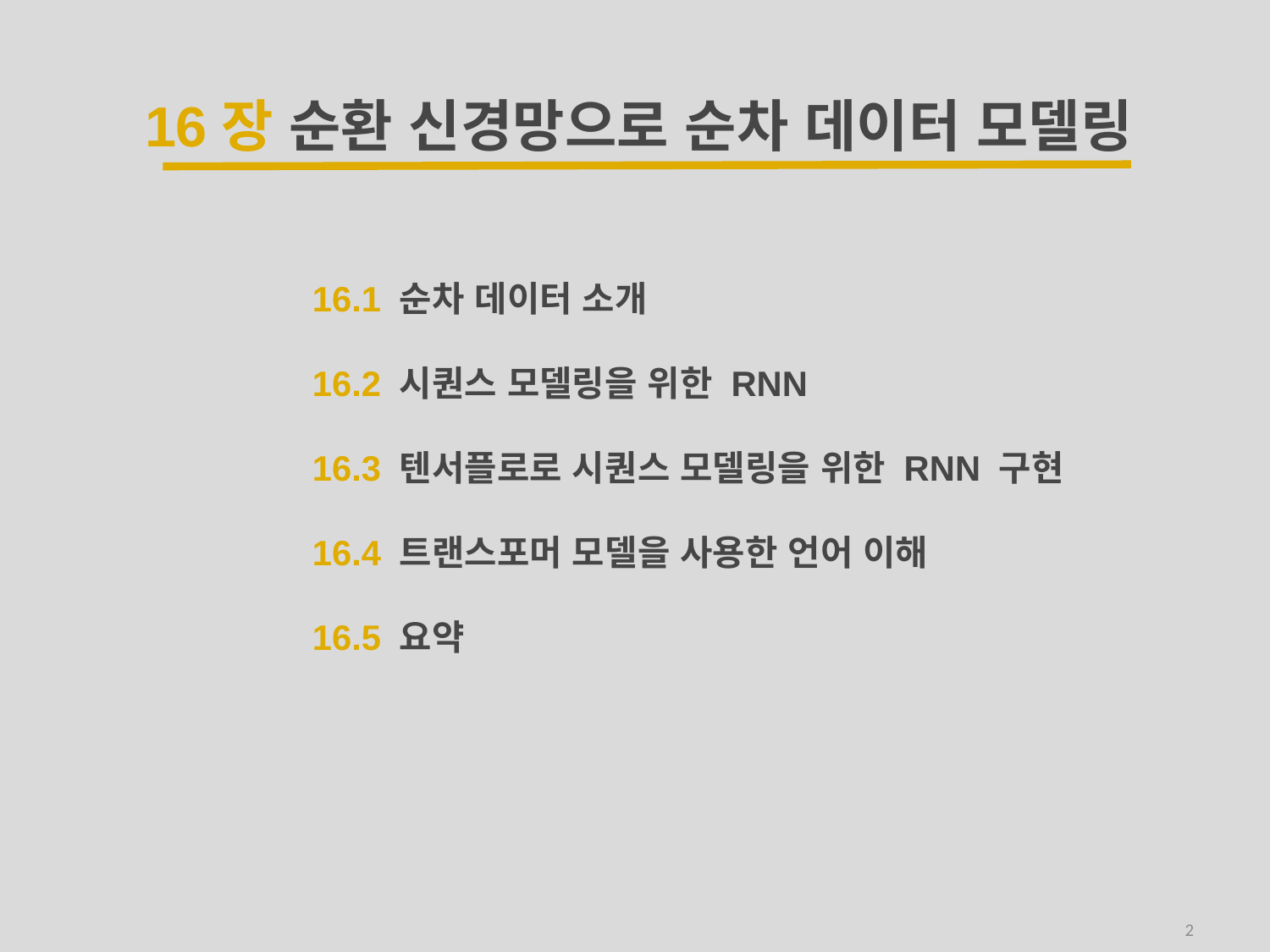

16장 순환 신경망으로 순차 데이터 모델링
16.1 순차 데이터 소개
16.2 시퀀스 모델링을 위한 RNN
16.3 텐서플로로 시퀀스 모델링을 위한 RNN 구현
16.4 트랜스포머 모델을 사용한 언어 이해
16.5 요약
2